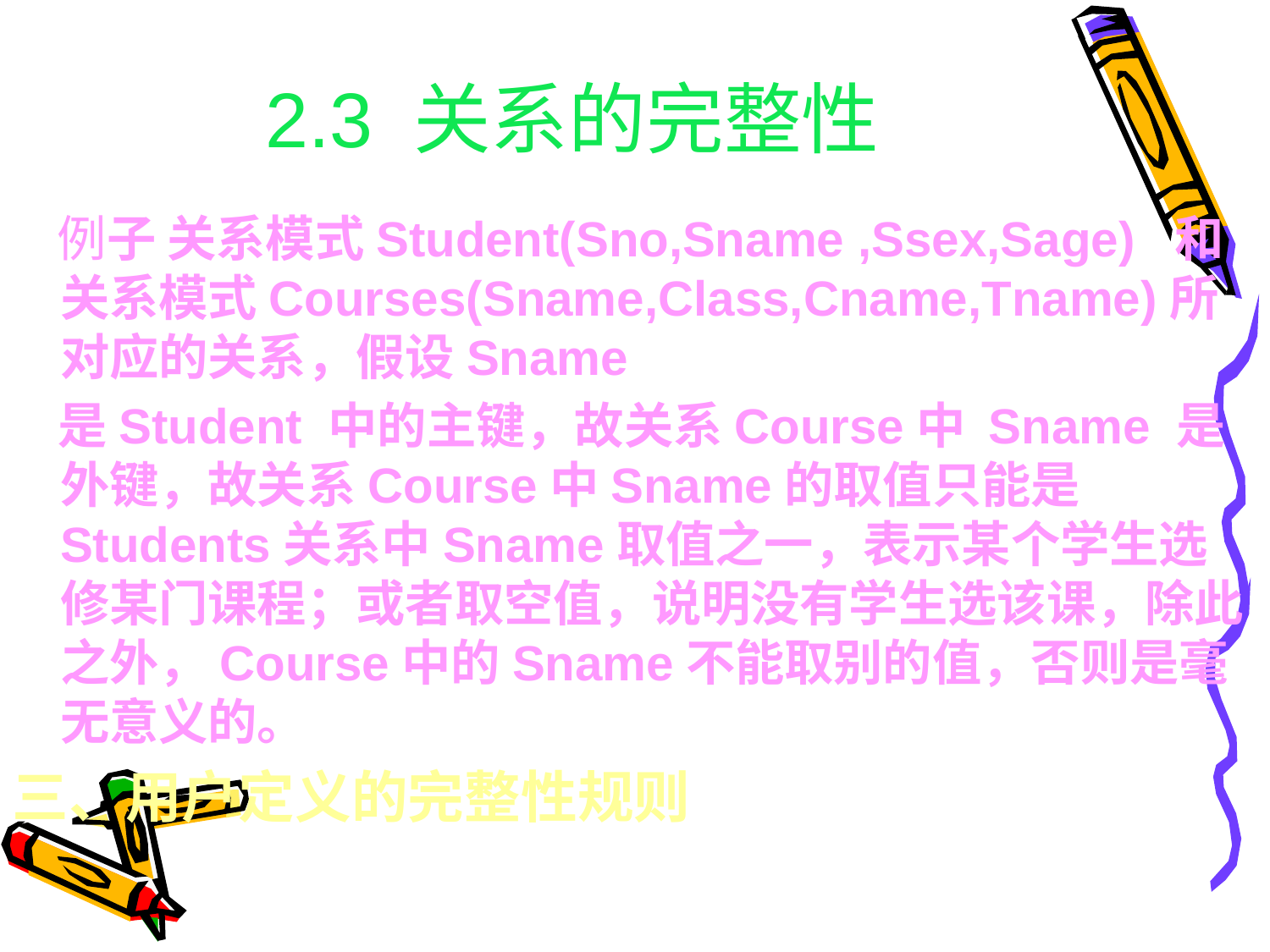

# 2.3 关系的完整性
   例子 关系模式Student(Sno,Sname ,Ssex,Sage)  和关系模式Courses(Sname,Class,Cname,Tname)所对应的关系，假设Sname
   是Student 中的主键，故关系Course中 Sname 是外键，故关系Course中Sname的取值只能是Students关系中Sname取值之一，表示某个学生选修某门课程；或者取空值，说明没有学生选该课，除此之外，Course中的Sname不能取别的值，否则是毫无意义的。
三、用户定义的完整性规则